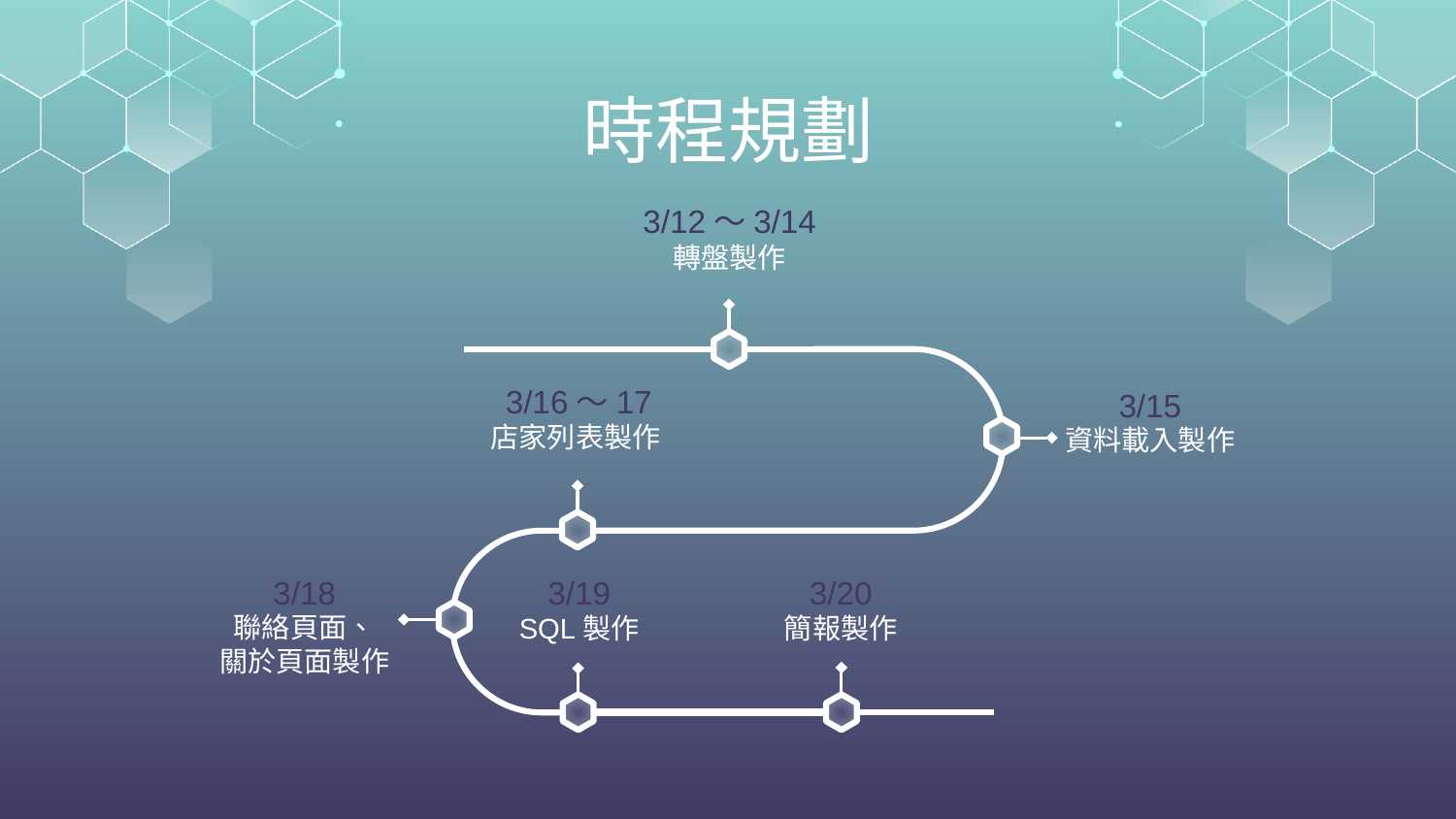

# 時程規劃
3/12～3/14
轉盤製作

3/16～17
3/15
店家列表製作
資料載入製作

3/19
3/20
3/18
聯絡頁面、
關於頁面製作

SQL製作
簡報製作